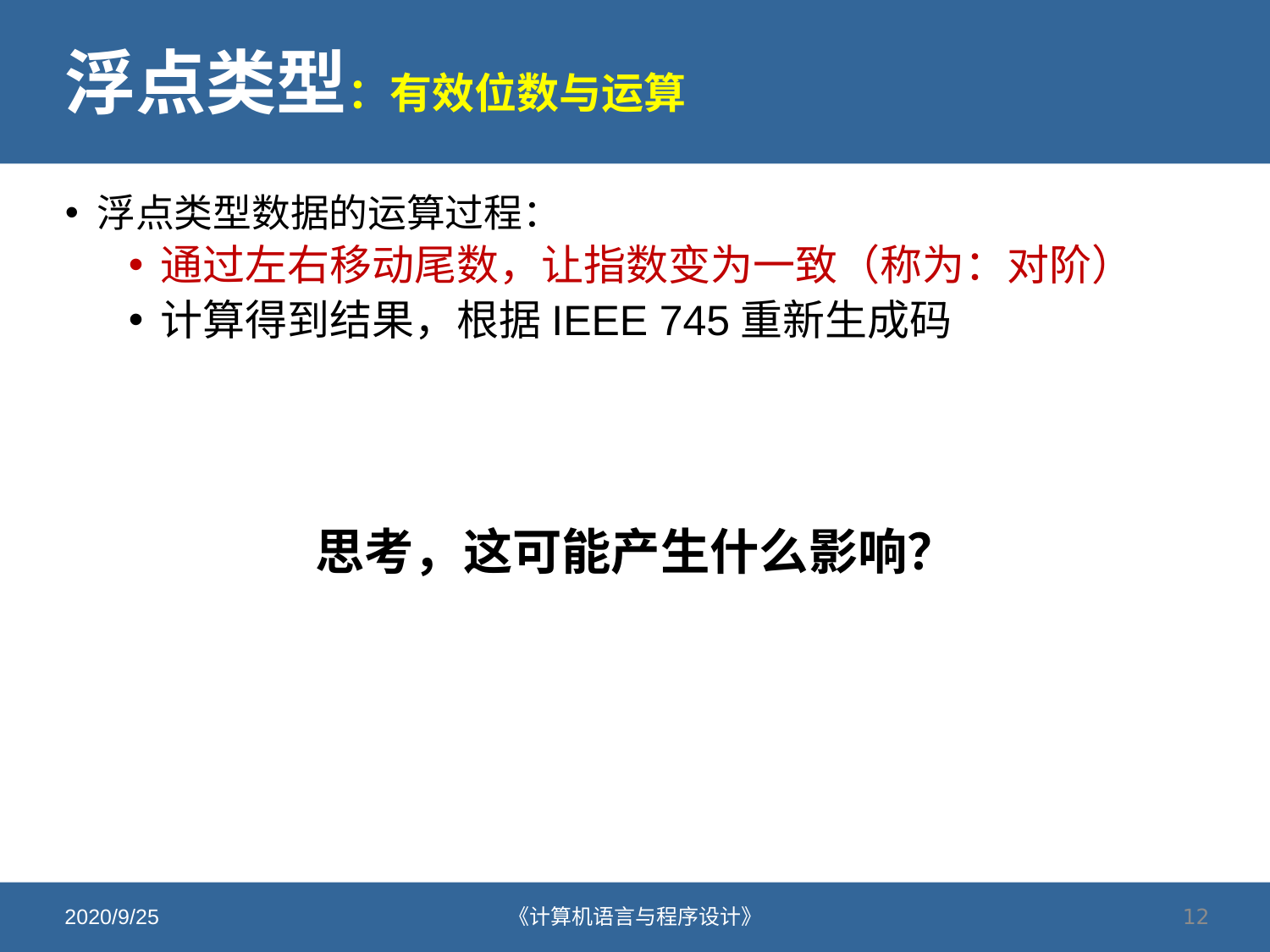

# 浮点类型：有效位数与运算
浮点类型数据的运算过程：
通过左右移动尾数，让指数变为一致（称为：对阶）
计算得到结果，根据IEEE 745重新生成码
思考，这可能产生什么影响？
2020/9/25
《计算机语言与程序设计》
12